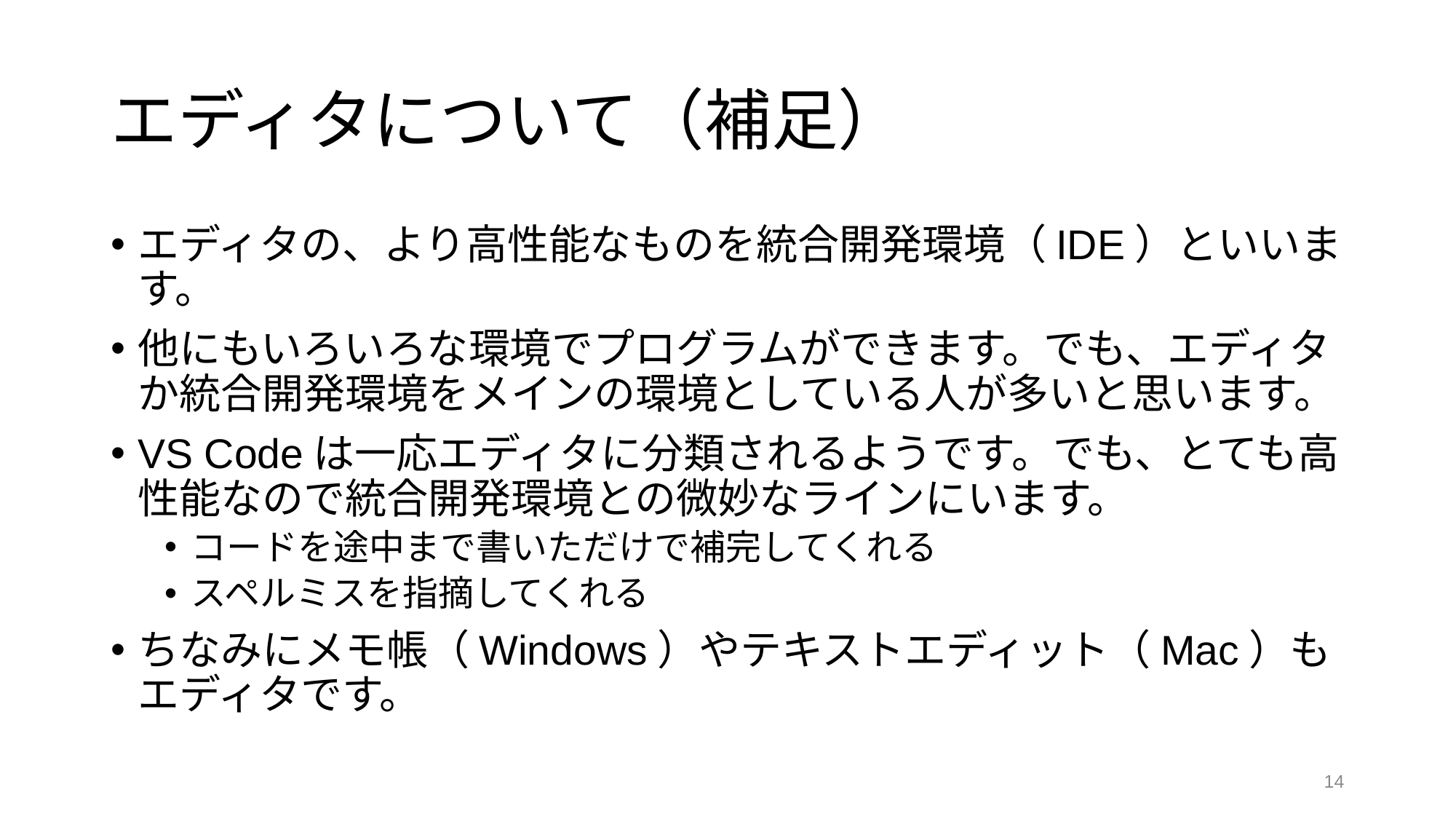

# エディタについて（補足）
エディタの、より高性能なものを統合開発環境（IDE）といいます。
他にもいろいろな環境でプログラムができます。でも、エディタか統合開発環境をメインの環境としている人が多いと思います。
VS Codeは一応エディタに分類されるようです。でも、とても高性能なので統合開発環境との微妙なラインにいます。
コードを途中まで書いただけで補完してくれる
スペルミスを指摘してくれる
ちなみにメモ帳（Windows）やテキストエディット（Mac）もエディタです。

14